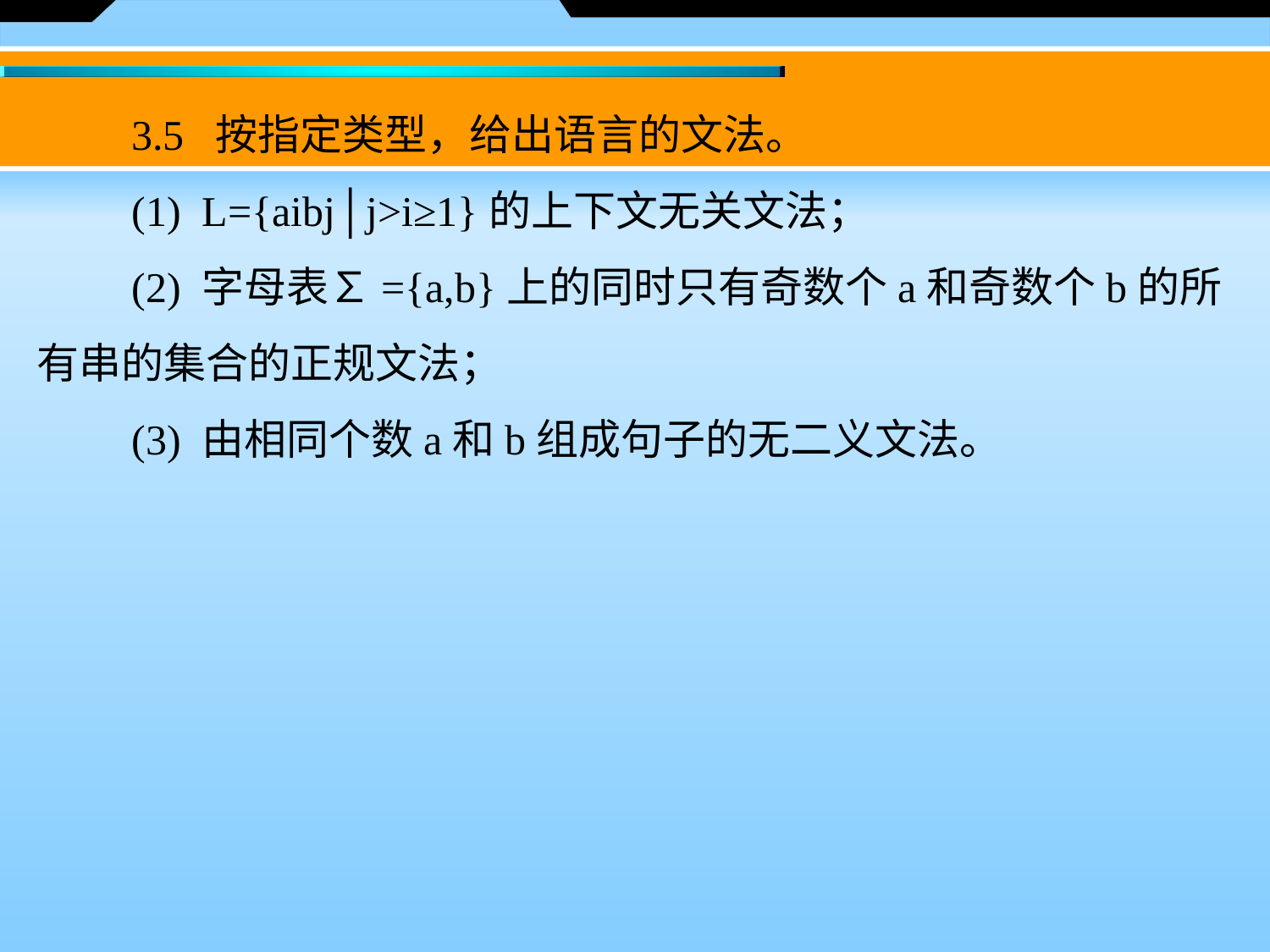

3.5  按指定类型，给出语言的文法。
　　(1)  L={aibj│j>i≥1}的上下文无关文法；
　　(2) 字母表∑={a,b}上的同时只有奇数个a和奇数个b的所有串的集合的正规文法；
　　(3) 由相同个数a和b组成句子的无二义文法。